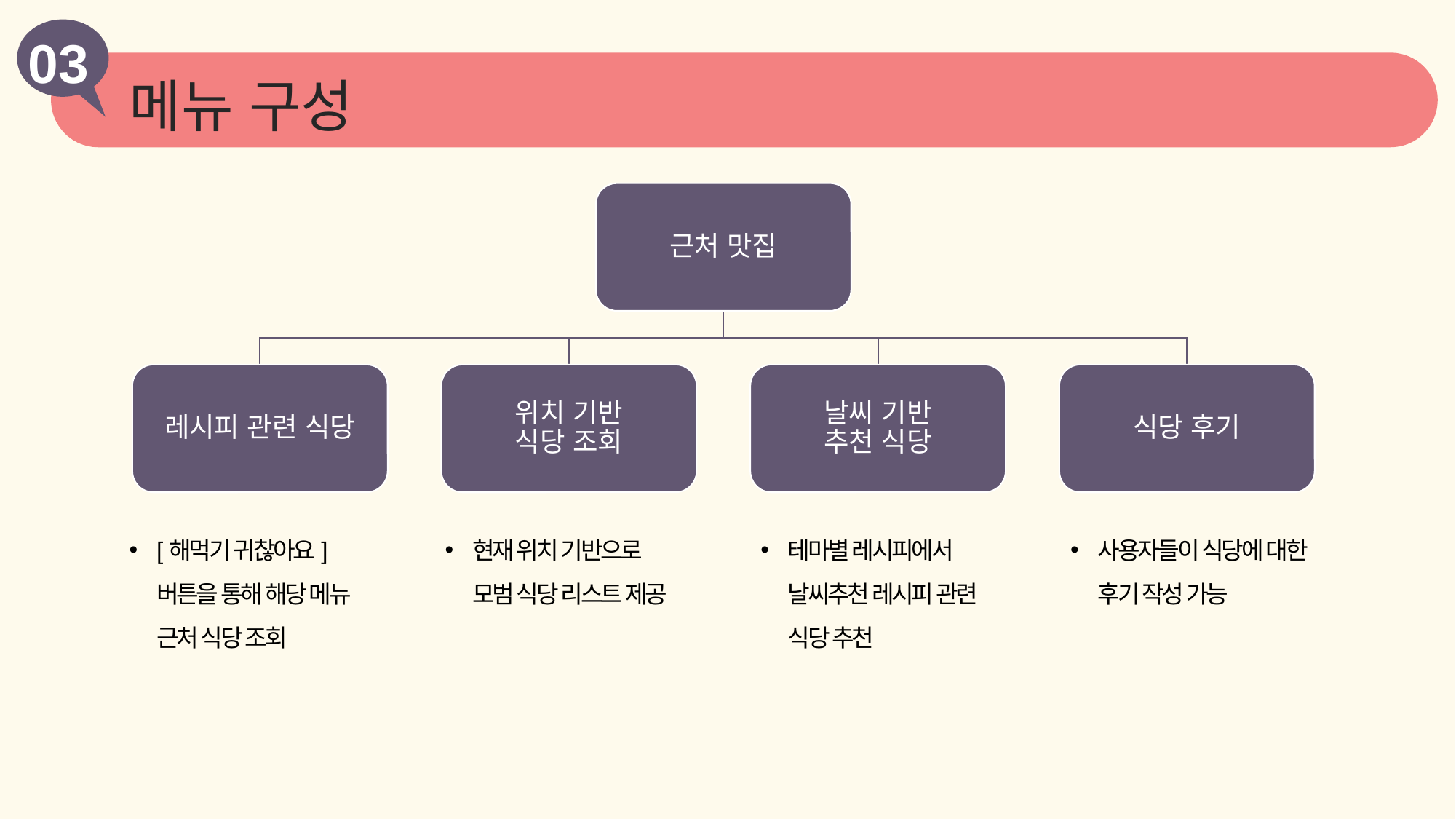

근처 맛집
레시피 관련 식당
위치 기반
식당 조회
날씨 기반
추천 식당
식당 후기

03
설계 주요 기능

메뉴 구성
[해먹기 귀찮아요]
버튼을 통해 해당 메뉴
근처 식당 조회
현재 위치 기반으로
모범 식당 리스트 제공
테마별 레시피에서
날씨추천 레시피 관련
식당 추천
사용자들이 식당에 대한
후기 작성 가능